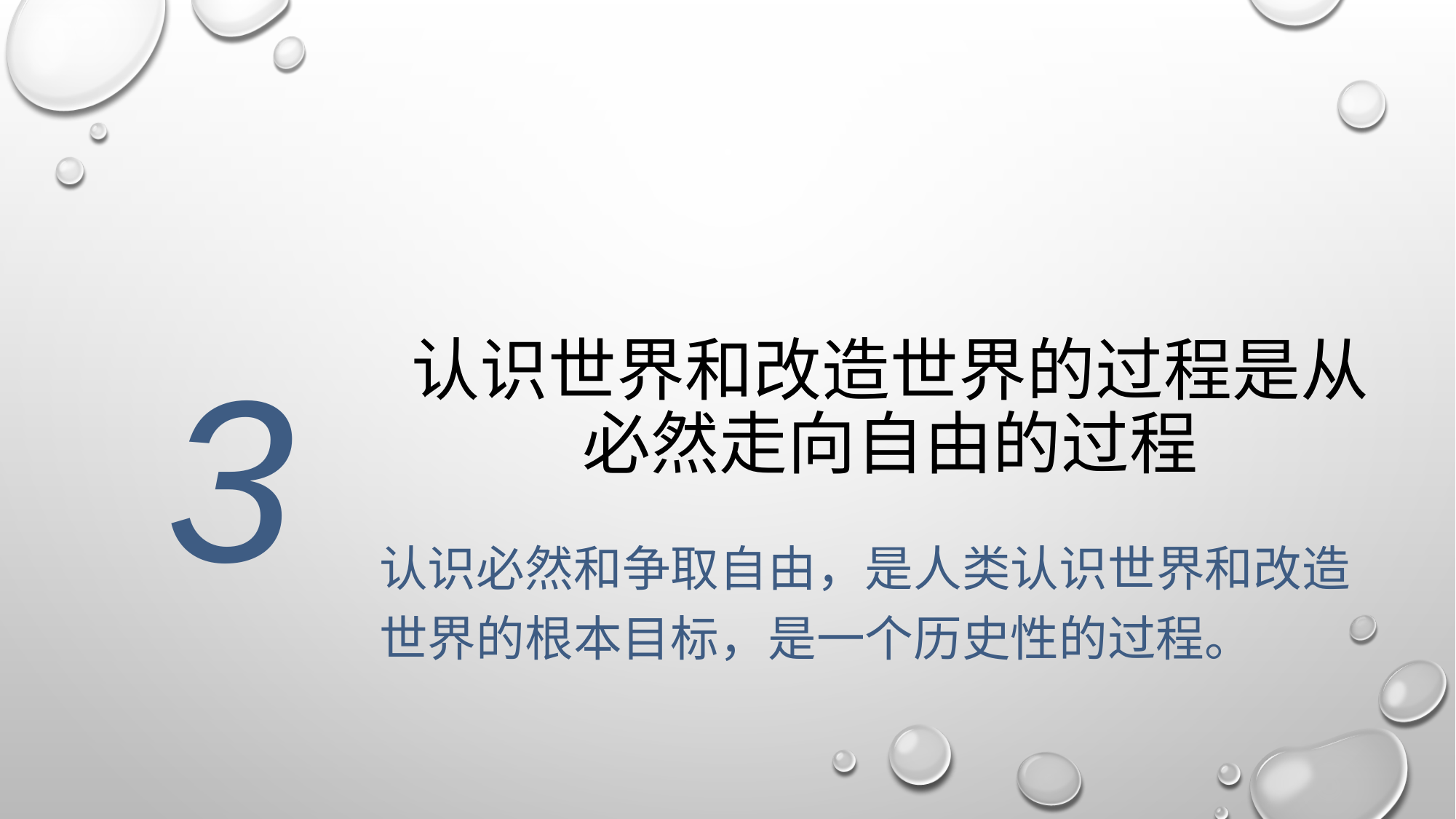

3
# 认识世界和改造世界的过程是从必然走向自由的过程
认识必然和争取自由，是人类认识世界和改造世界的根本目标，是一个历史性的过程。